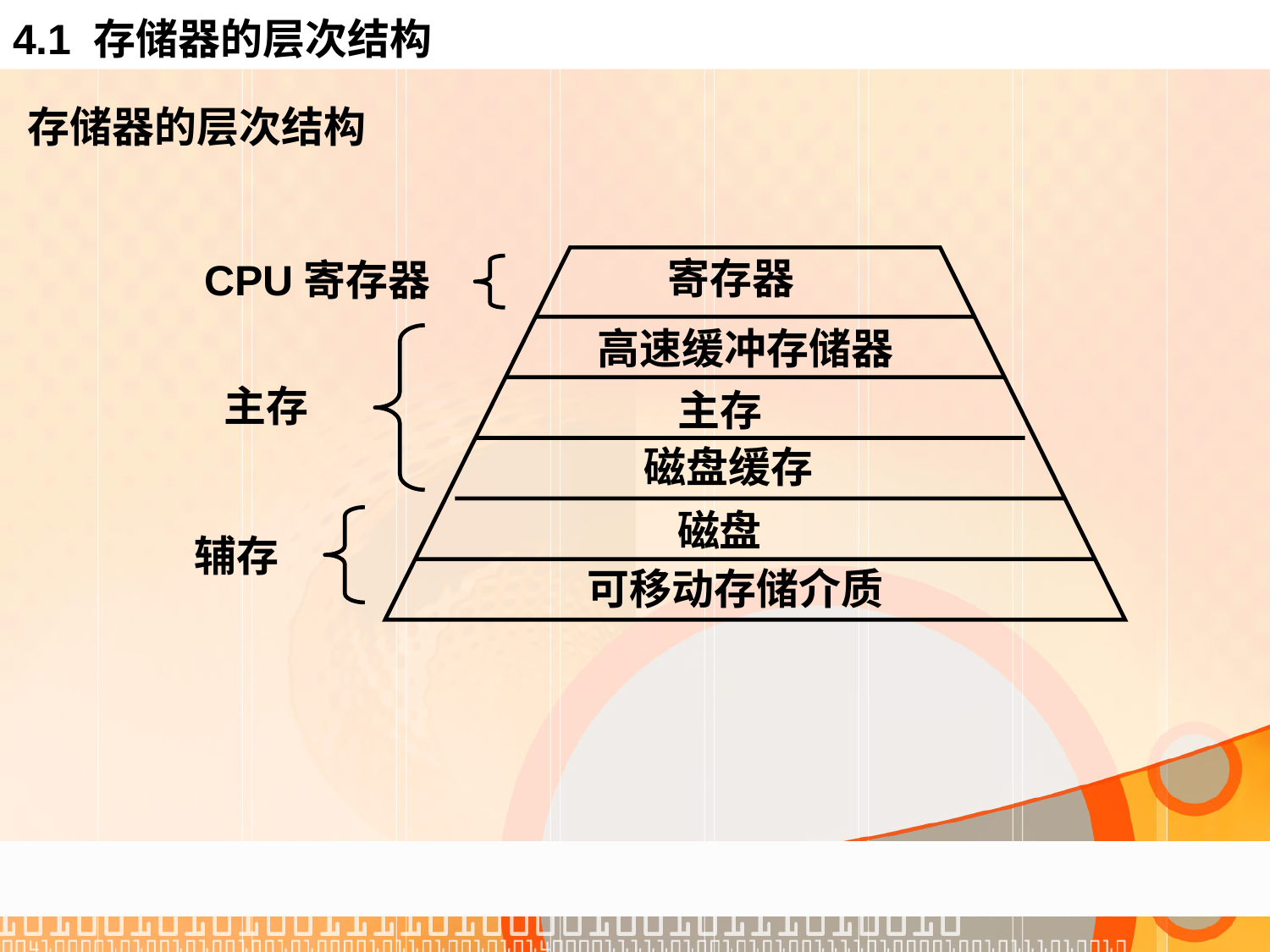

4.1 存储器的层次结构
存储器的层次结构
寄存器

CPU寄存器

高速缓冲存储器

主存

主存
磁盘缓存

磁盘

辅存
可移动存储介质